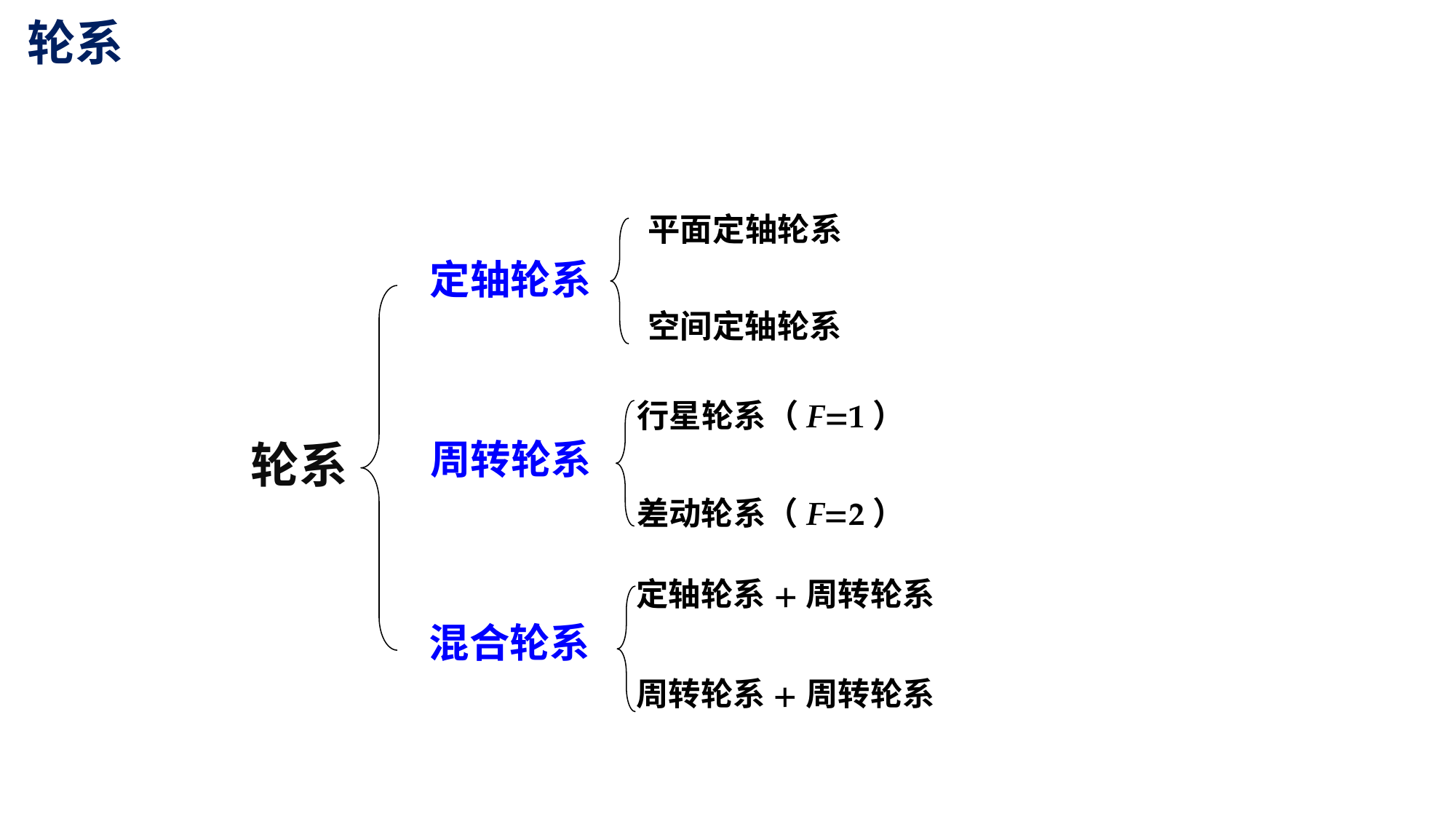

轮系
 平面定轴轮系

定轴轮系

空间定轴轮系
 行星轮系（F=1）

周转轮系
轮系
差动轮系（F=2）
 定轴轮系+周转轮系

混合轮系
周转轮系+周转轮系